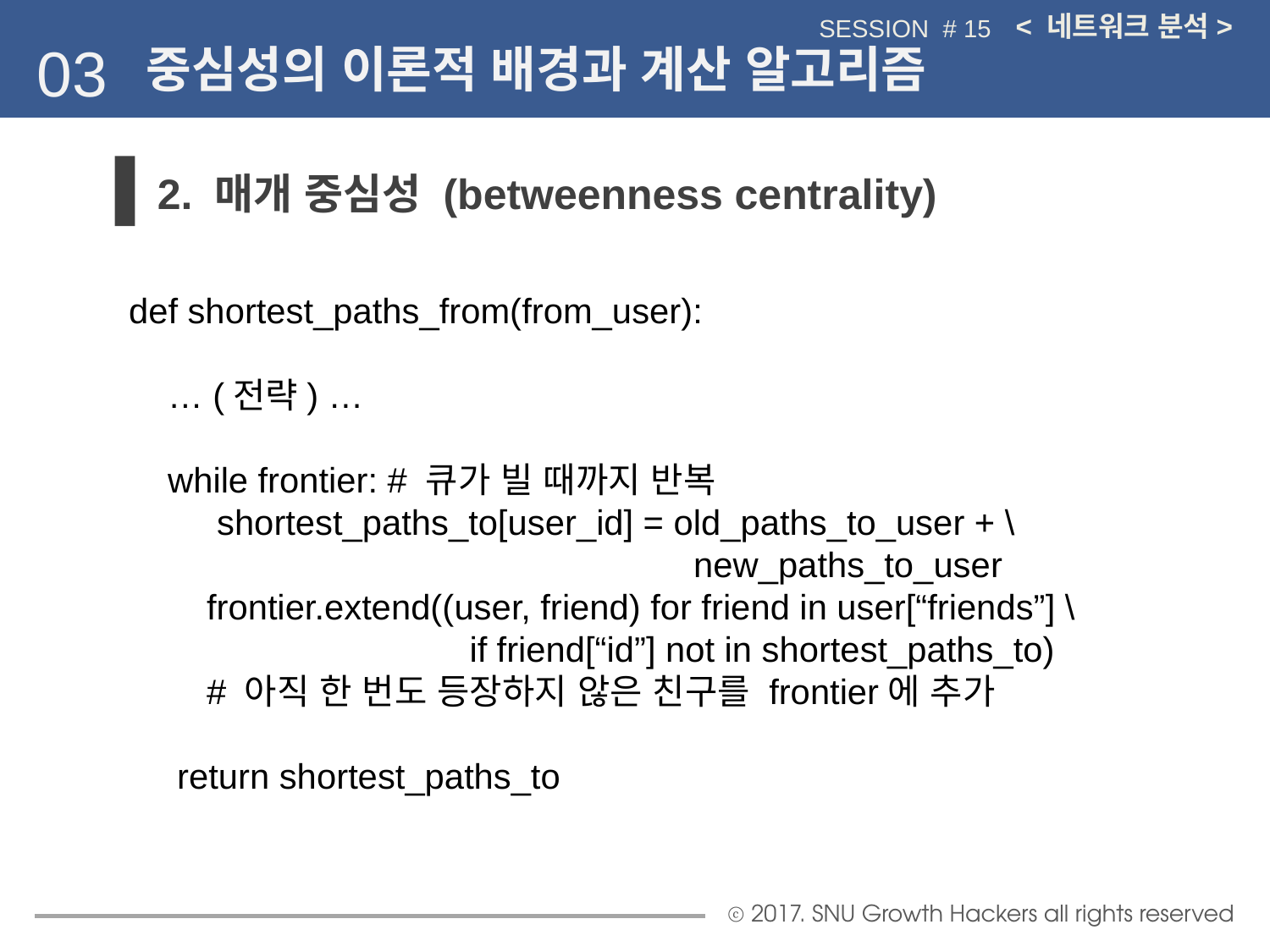

< 네트워크 분석>
SESSION  # 15
03
중심성의 이론적 배경과 계산 알고리즘

2. 매개 중심성 (betweenness centrality)
def shortest_paths_from(from_user):
    … (전략) …
    while frontier: # 큐가 빌 때까지 반복
        shortest_paths_to[user_id] = old_paths_to_user + \
                                                          new_paths_to_user
        frontier.extend((user, friend) for friend in user[“friends”] \
                                   if friend[“id”] not in shortest_paths_to)
        # 아직 한 번도 등장하지 않은 친구를 frontier에 추가
    return shortest_paths_to
ⓒ 2017. SNU Growth Hackers all rights reserved